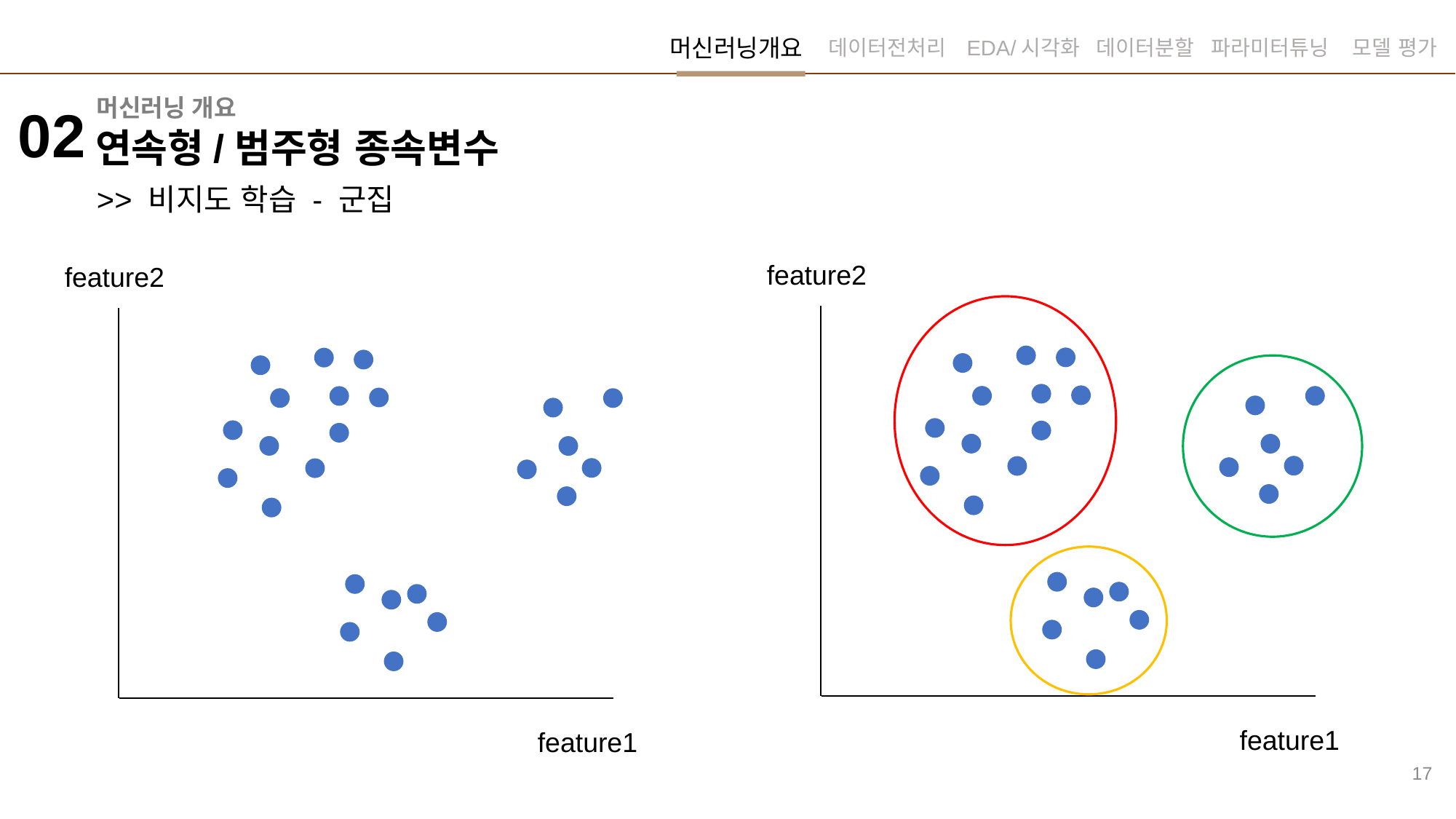

머신러닝개요
데이터전처리
EDA/시각화
데이터분할
파라미터튜닝
모델 평가

머신러닝 개요
02
연속형/범주형 종속변수
>> 비지도 학습 - 군집
feature2
feature2

feature1
feature1
17